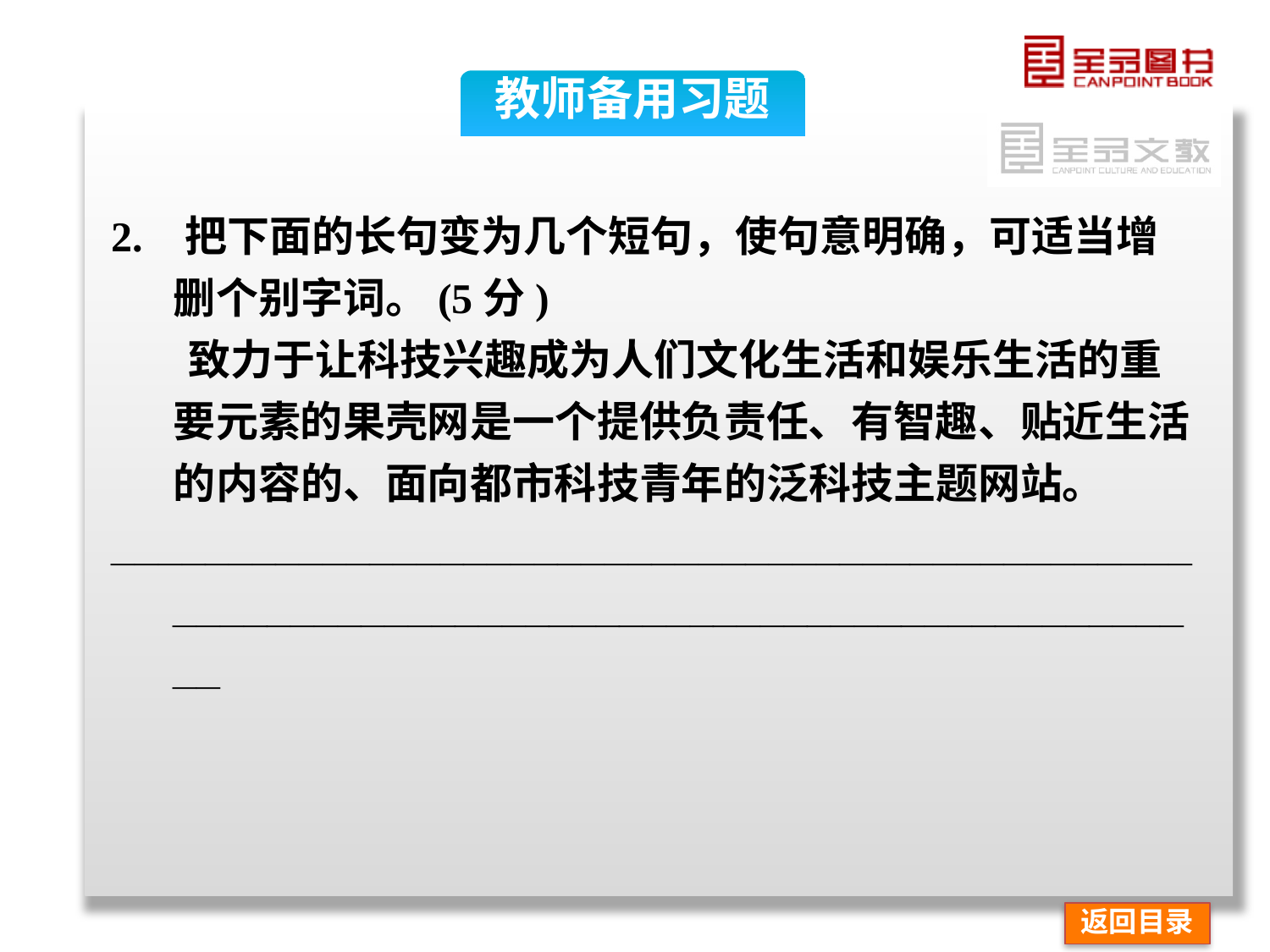

教师备用习题
2.   把下面的长句变为几个短句，使句意明确，可适当增删个别字词。(5分)
       致力于让科技兴趣成为人们文化生活和娱乐生活的重要元素的果壳网是一个提供负责任、有智趣、贴近生活的内容的、面向都市科技青年的泛科技主题网站。
___________________________________________________________________________________________

返回目录